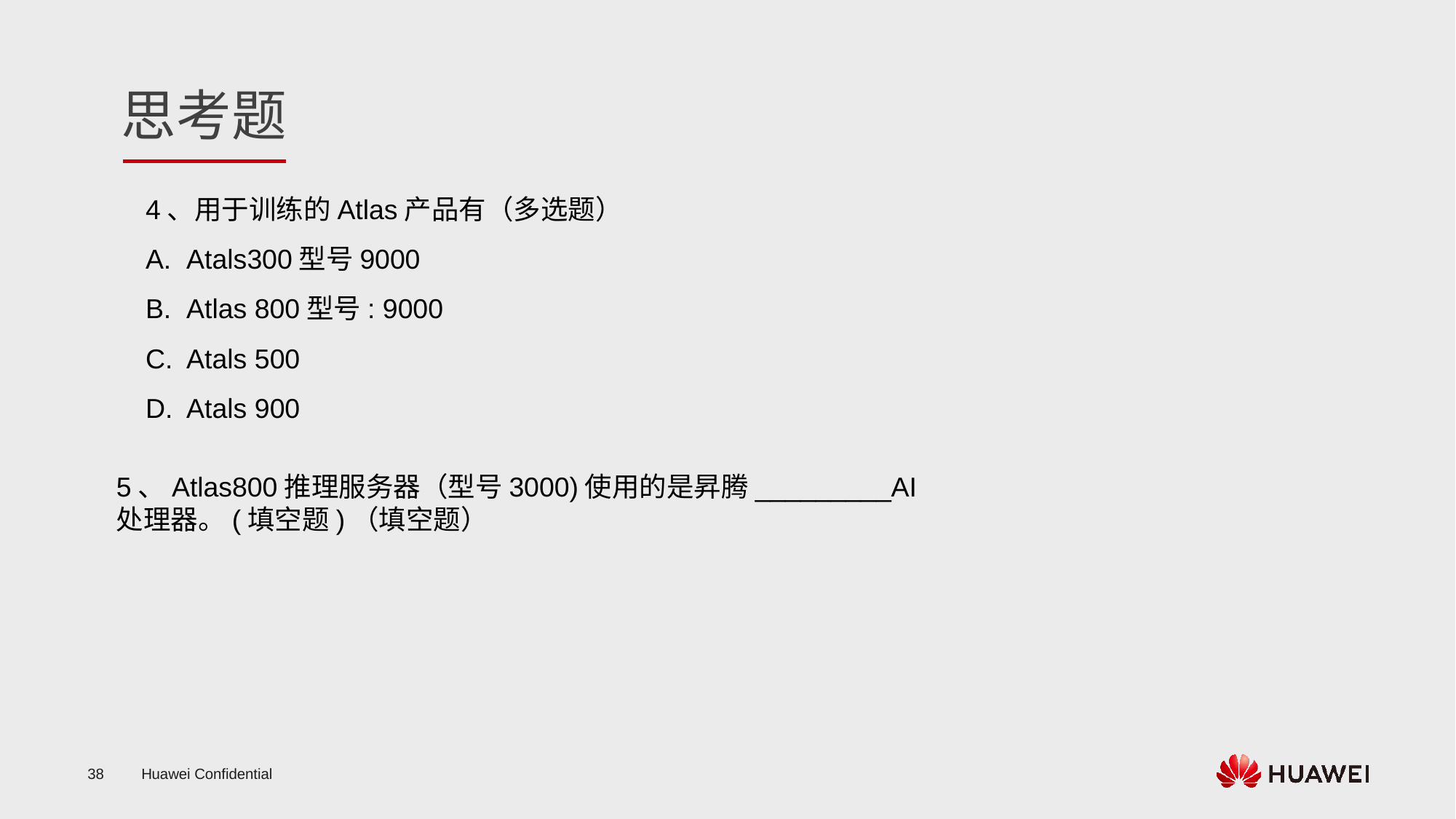

4、用于训练的Atlas产品有（多选题）
Atals300型号9000
Atlas 800型号: 9000
Atals 500
Atals 900
5、Atlas800推理服务器（型号3000)使用的是昇腾_________AI处理器。(填空题)（填空题）